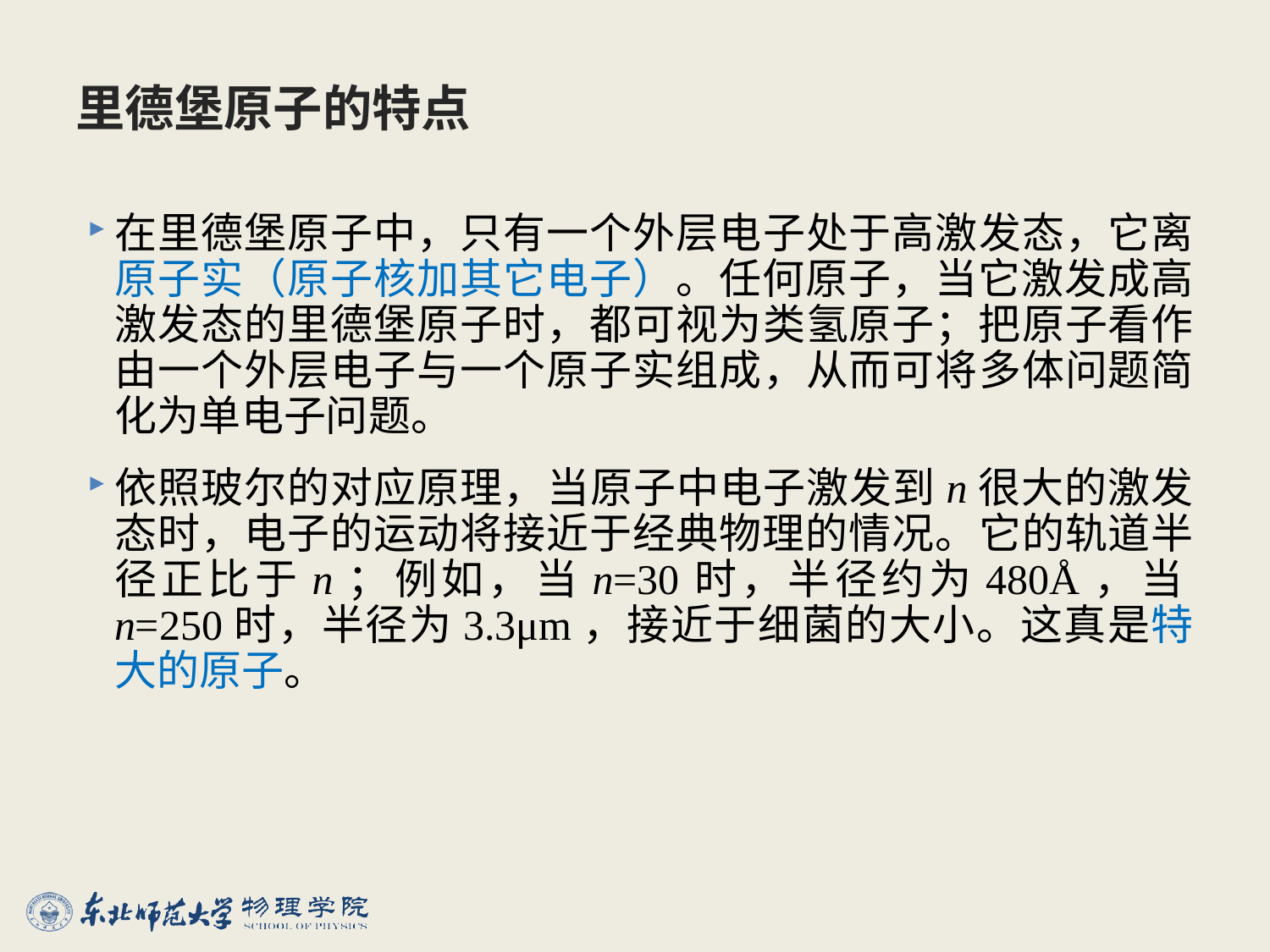

# 里德堡原子的特点
在里德堡原子中，只有一个外层电子处于高激发态，它离原子实（原子核加其它电子）。任何原子，当它激发成高激发态的里德堡原子时，都可视为类氢原子；把原子看作由一个外层电子与一个原子实组成，从而可将多体问题简化为单电子问题。
依照玻尔的对应原理，当原子中电子激发到n很大的激发态时，电子的运动将接近于经典物理的情况。它的轨道半径正比于n；例如，当n=30时，半径约为480Å，当n=250时，半径为3.3μm，接近于细菌的大小。这真是特大的原子。